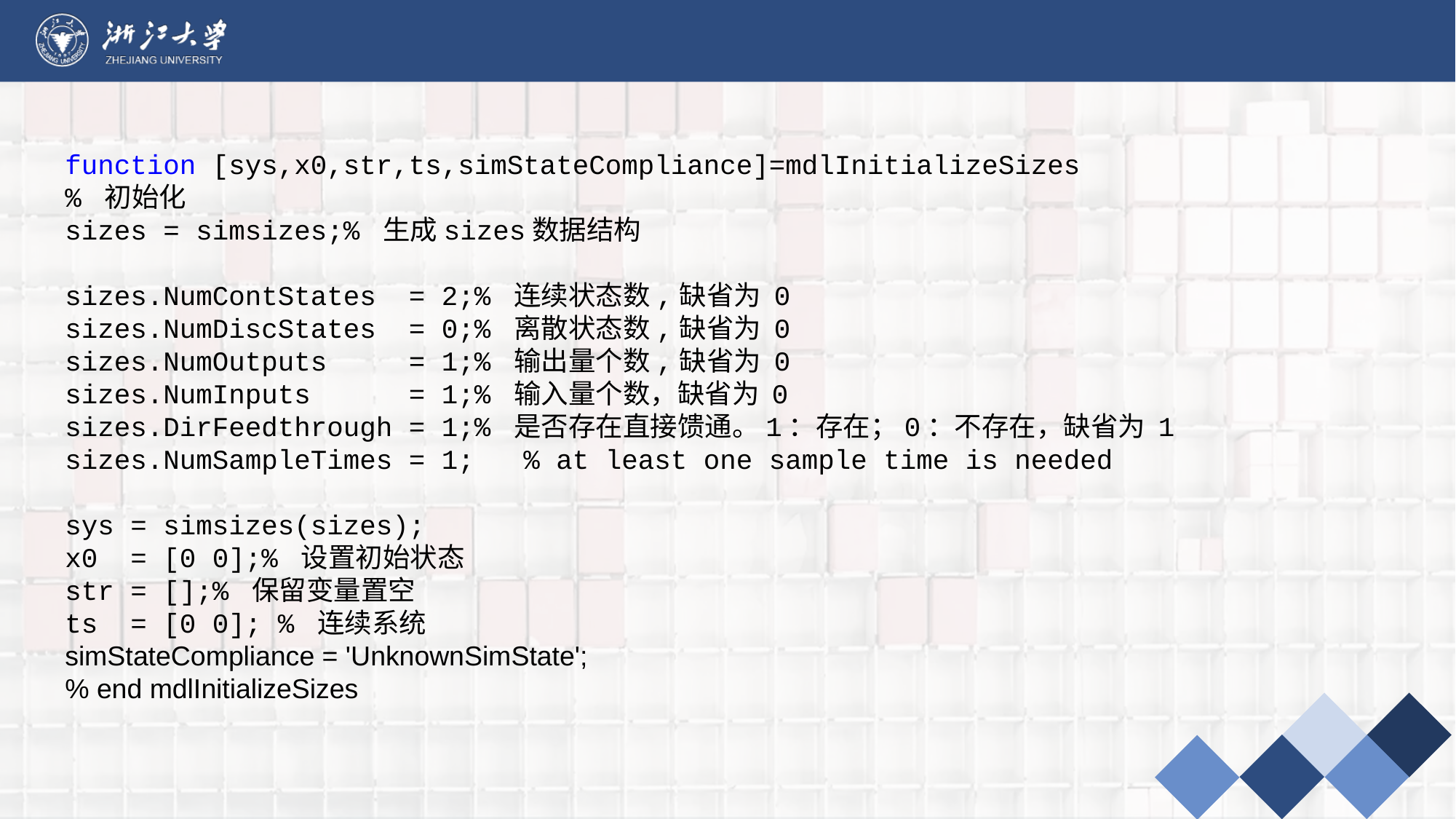

function [sys,x0,str,ts,simStateCompliance]=mdlInitializeSizes
% 初始化
sizes = simsizes;% 生成sizes数据结构

sizes.NumContStates  = 2;% 连续状态数,缺省为 0
sizes.NumDiscStates  = 0;% 离散状态数,缺省为 0
sizes.NumOutputs     = 1;% 输出量个数,缺省为 0
sizes.NumInputs      = 1;% 输入量个数，缺省为 0
sizes.DirFeedthrough = 1;% 是否存在直接馈通。1：存在；0：不存在，缺省为 1
sizes.NumSampleTimes = 1;   % at least one sample time is needed

sys = simsizes(sizes);
x0  = [0 0];% 设置初始状态
str = [];% 保留变量置空
ts  = [0 0]; % 连续系统
simStateCompliance = 'UnknownSimState';
% end mdlInitializeSizes